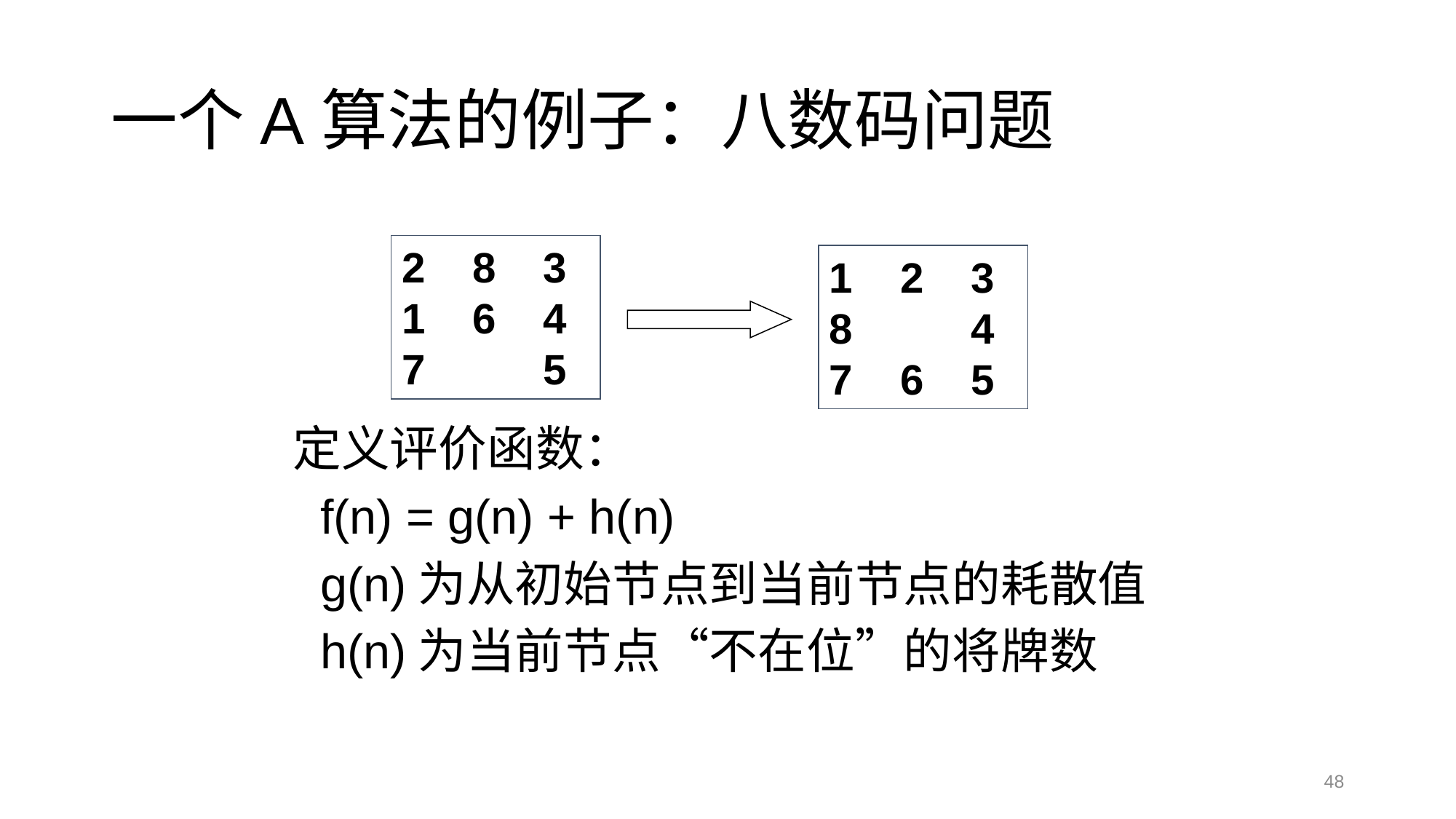

# 一个A算法的例子：八数码问题
2    8    3
1    6    4
7          5
1    2    3
8          4
7    6    5

定义评价函数：
	f(n) = g(n) + h(n)
	g(n)为从初始节点到当前节点的耗散值
	h(n)为当前节点“不在位”的将牌数

48